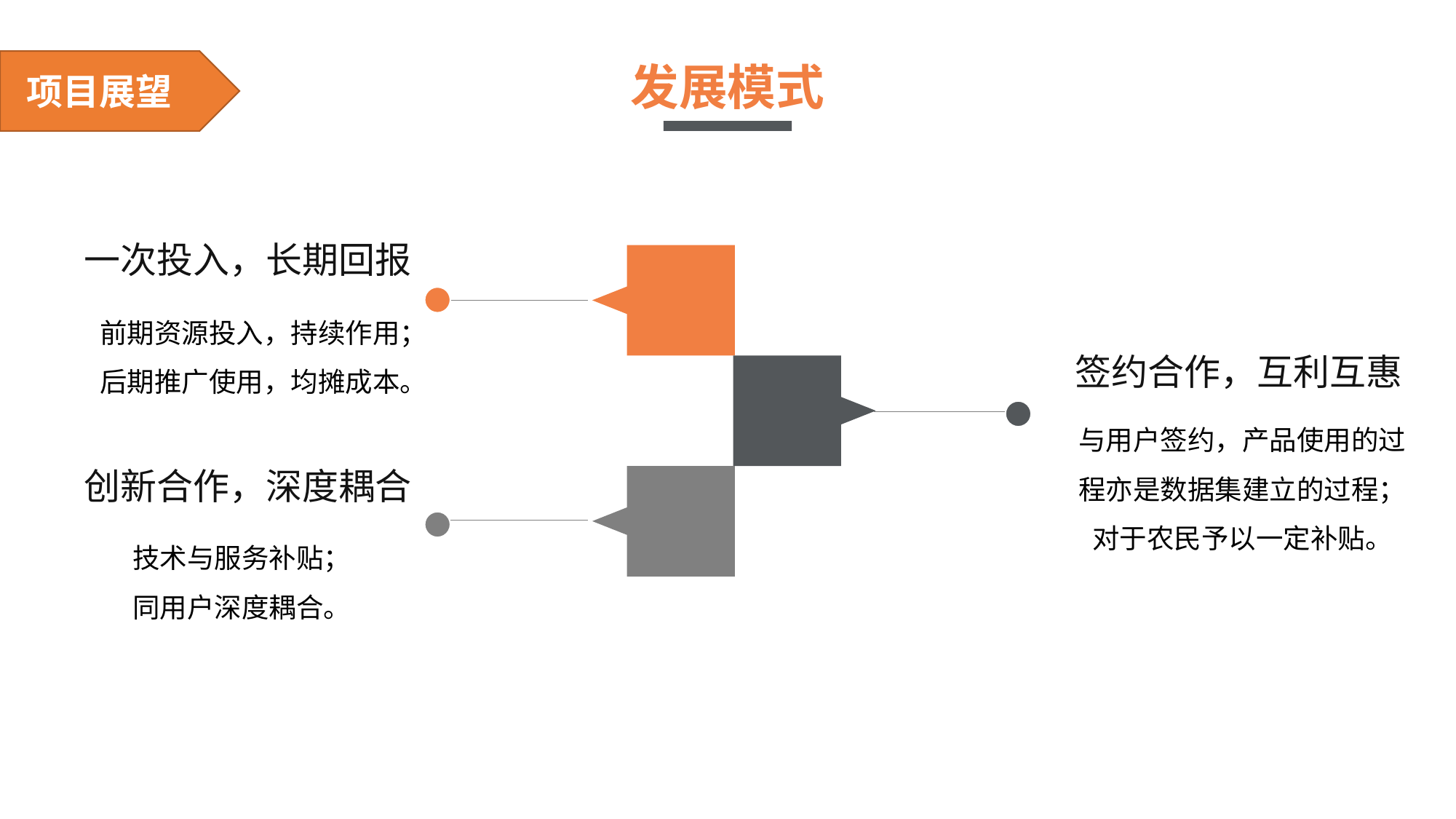

功能设计

发展模式
项目展望

一次投入，长期回报

   前期资源投入，持续作用；
   后期推广使用，均摊成本。

签约合作，互利互惠

与用户签约，产品使用的过程亦是数据集建立的过程；
对于农民予以一定补贴。

创新合作，深度耦合

技术与服务补贴；
同用户深度耦合。